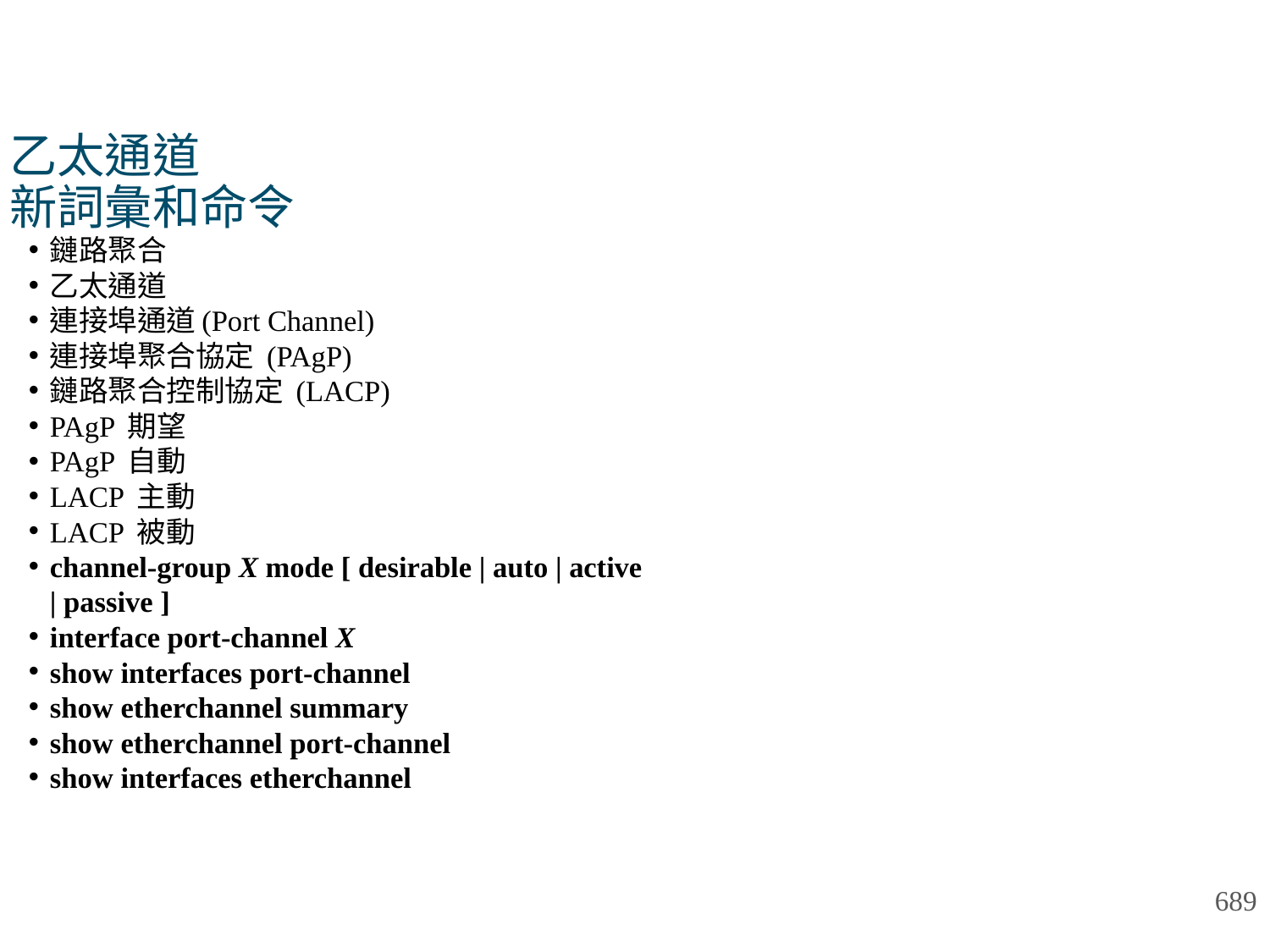

# 乙太通道 新詞彙和命令
鏈路聚合
乙太通道
連接埠通道(Port Channel)
連接埠聚合協定 (PAgP)
鏈路聚合控制協定 (LACP)
PAgP 期望
PAgP 自動
LACP 主動
LACP 被動
channel-group X mode [ desirable | auto | active | passive ]
interface port-channel X
show interfaces port-channel
show etherchannel summary
show etherchannel port-channel
show interfaces etherchannel

689